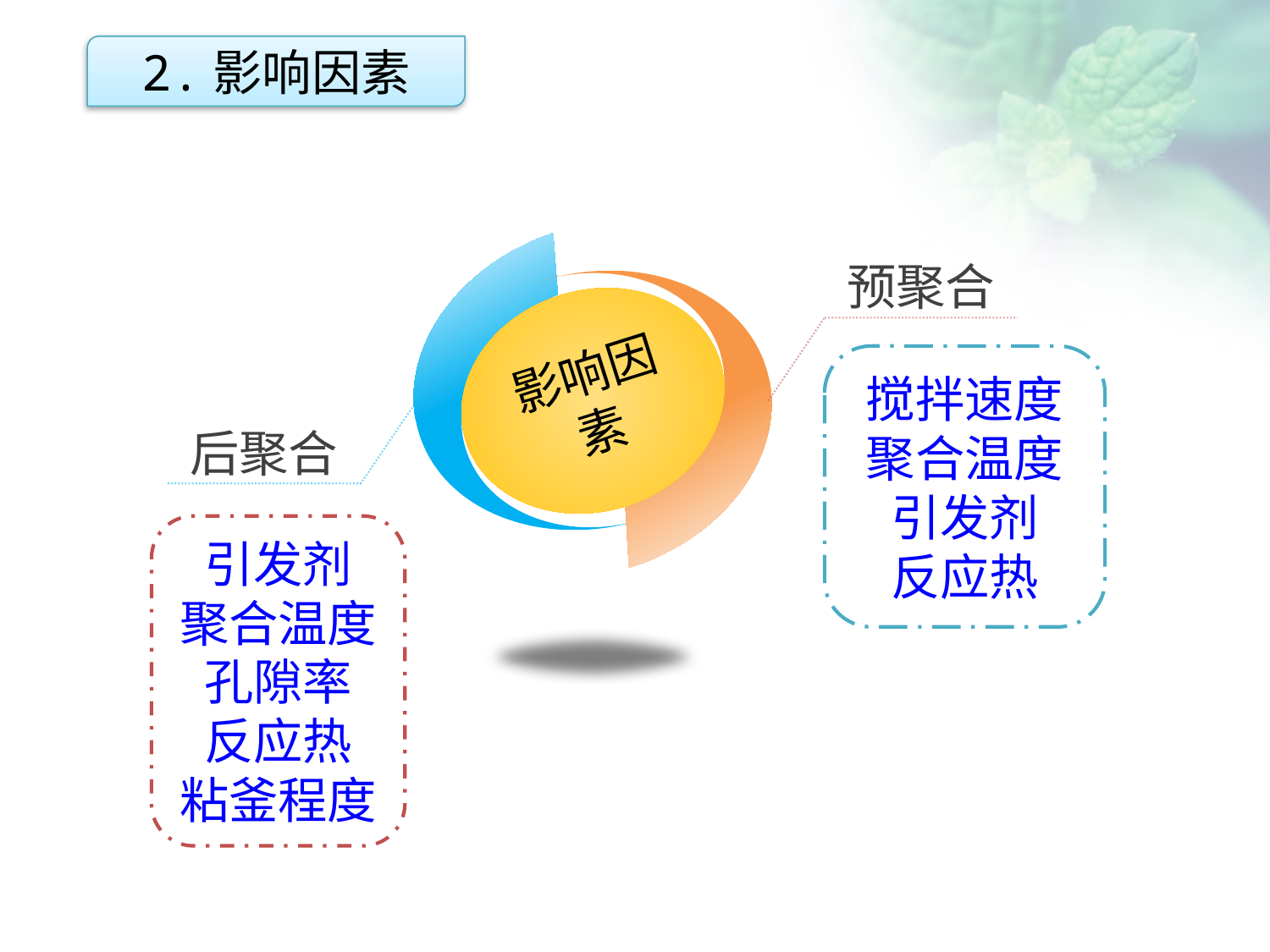

2.影响因素

影响因素
预聚合
点击添加文本
搅拌速度
聚合温度
引发剂
反应热
后聚合
点击添加文本
引发剂
聚合温度
孔隙率
反应热
粘釜程度
点击添加文本

点击添加文本